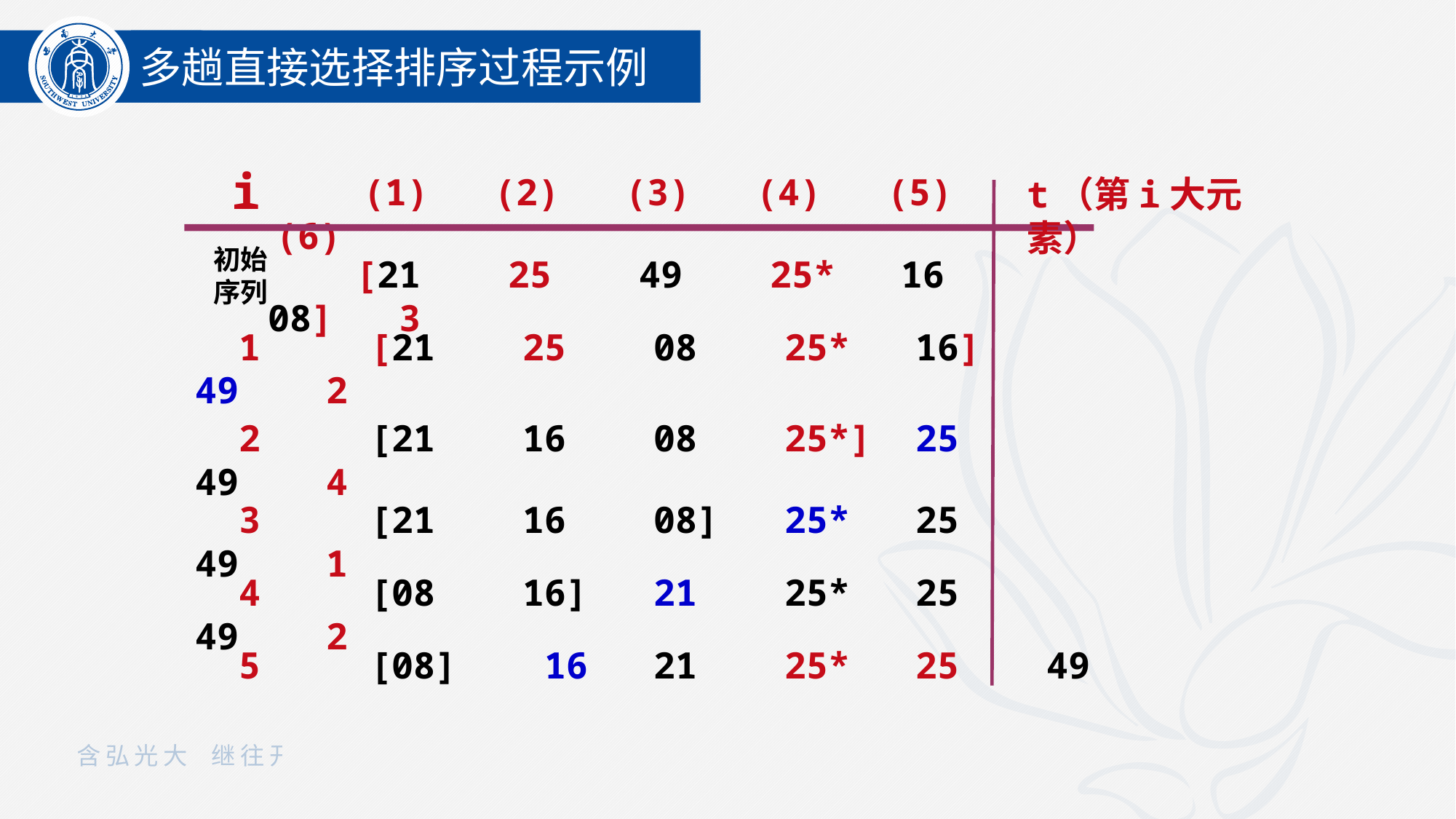

多趟直接选择排序过程示例
i
     (1)   (2)   (3)   (4)   (5)   (6)
t（第i大元素）

初始序列
    [21    25    49    25*   16    08]   3
  1     [21    25    08    25*   16]   49    2

  2     [21    16    08    25*]  25    49    4
  3     [21    16    08]   25*   25    49    1
  4     [08    16]   21    25*   25    49    2
  5     [08]    16   21    25*   25    49